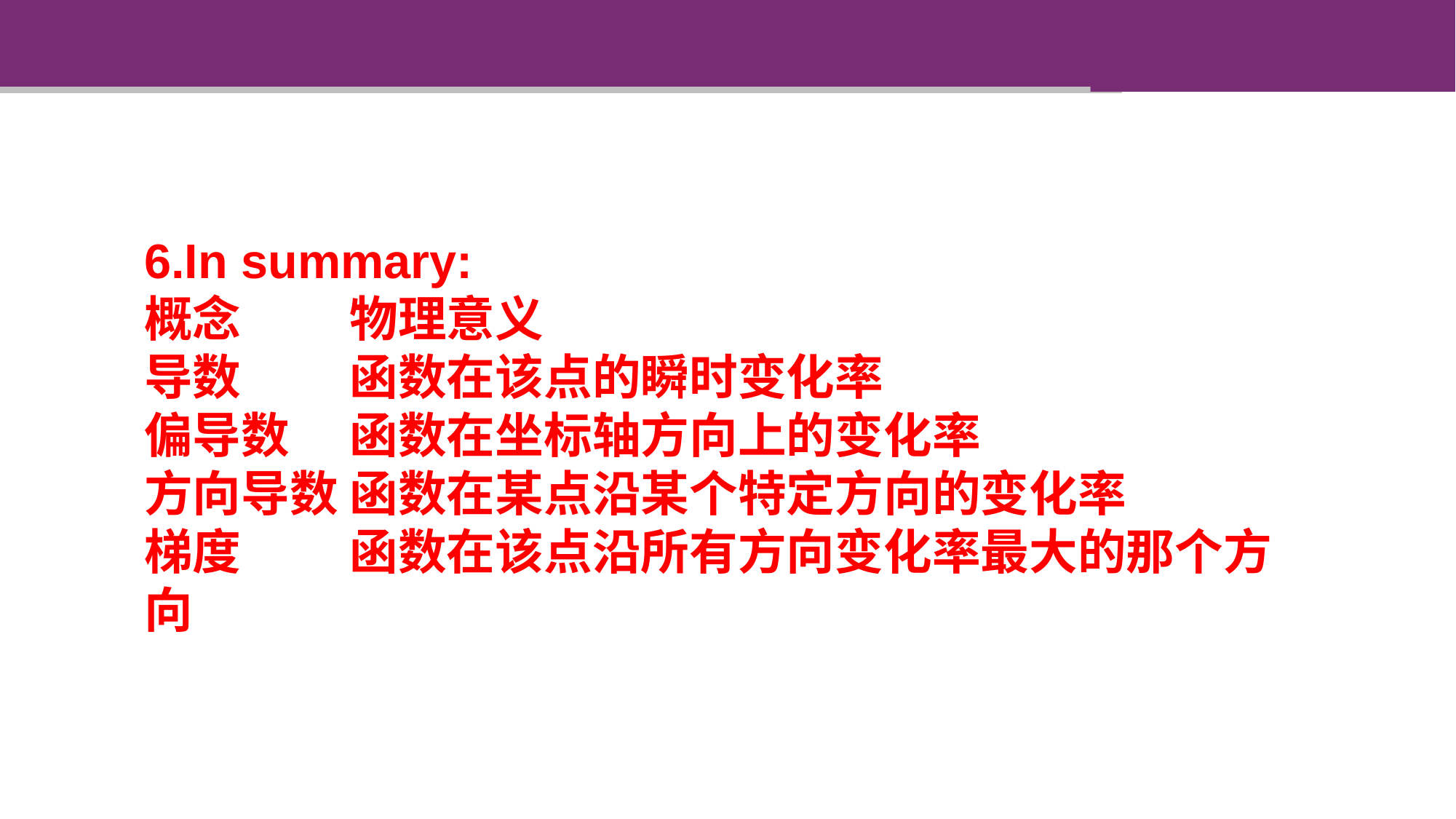

6.In summary:
概念 　　物理意义
导数 　　函数在该点的瞬时变化率
偏导数 　函数在坐标轴方向上的变化率
方向导数 函数在某点沿某个特定方向的变化率
梯度 　　函数在该点沿所有方向变化率最大的那个方向